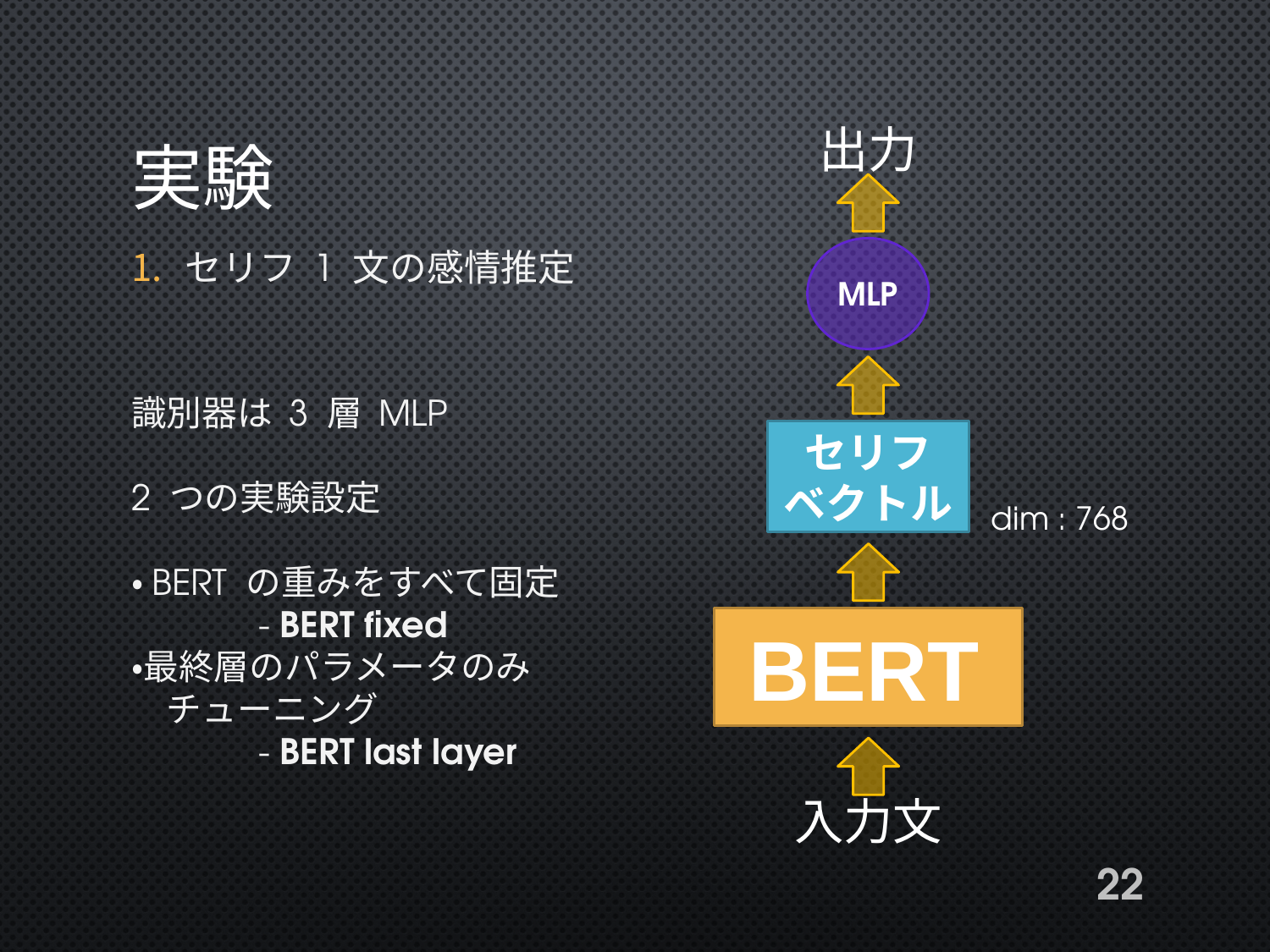

出力

MLP

セリフ
ベクトル
dim : 768

BERT

入力文
# 実験
セリフ 1 文の感情推定

識別器は 3 層 MLP

2 つの実験設定

・BERT の重みをすべて固定
	- BERT fixed
・最終層のパラメータのみ
　チューニング
	- BERT last layer

22